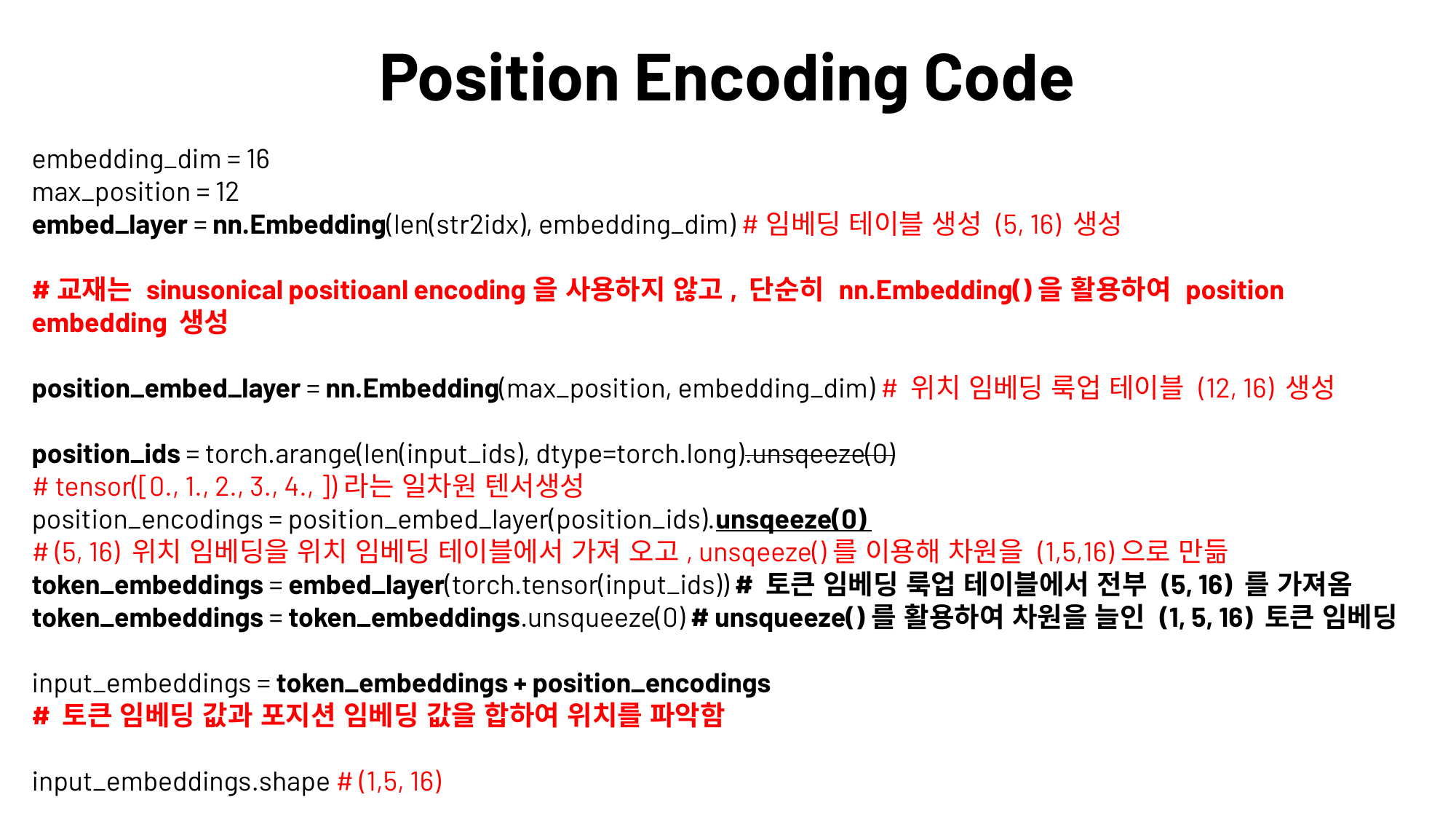

# Position Encoding Code
embedding_dim = 16
max_position = 12
embed_layer = nn.Embedding(len(str2idx), embedding_dim) #임베딩 테이블 생성 (5, 16) 생성

#교재는 sinusonical positioanl encoding을 사용하지 않고, 단순히 nn.Embedding()을 활용하여 position embedding 생성

position_embed_layer = nn.Embedding(max_position, embedding_dim) # 위치 임베딩 룩업 테이블 (12, 16) 생성

position_ids = torch.arange(len(input_ids), dtype=torch.long).unsqeeze(0)
# tensor([0., 1., 2., 3., 4., ])라는 일차원 텐서생성
position_encodings = position_embed_layer(position_ids).unsqeeze(0)
# (5, 16) 위치 임베딩을 위치 임베딩 테이블에서 가져 오고, unsqeeze()를 이용해 차원을 (1,5,16)으로 만듦
token_embeddings = embed_layer(torch.tensor(input_ids)) # 토큰 임베딩 룩업 테이블에서 전부 (5, 16) 를 가져옴
token_embeddings = token_embeddings.unsqueeze(0) # unsqueeze()를 활용하여 차원을 늘인 (1, 5, 16) 토큰 임베딩

input_embeddings = token_embeddings + position_encodings
# 토큰 임베딩 값과 포지션 임베딩 값을 합하여 위치를 파악함

input_embeddings.shape # (1,5, 16)